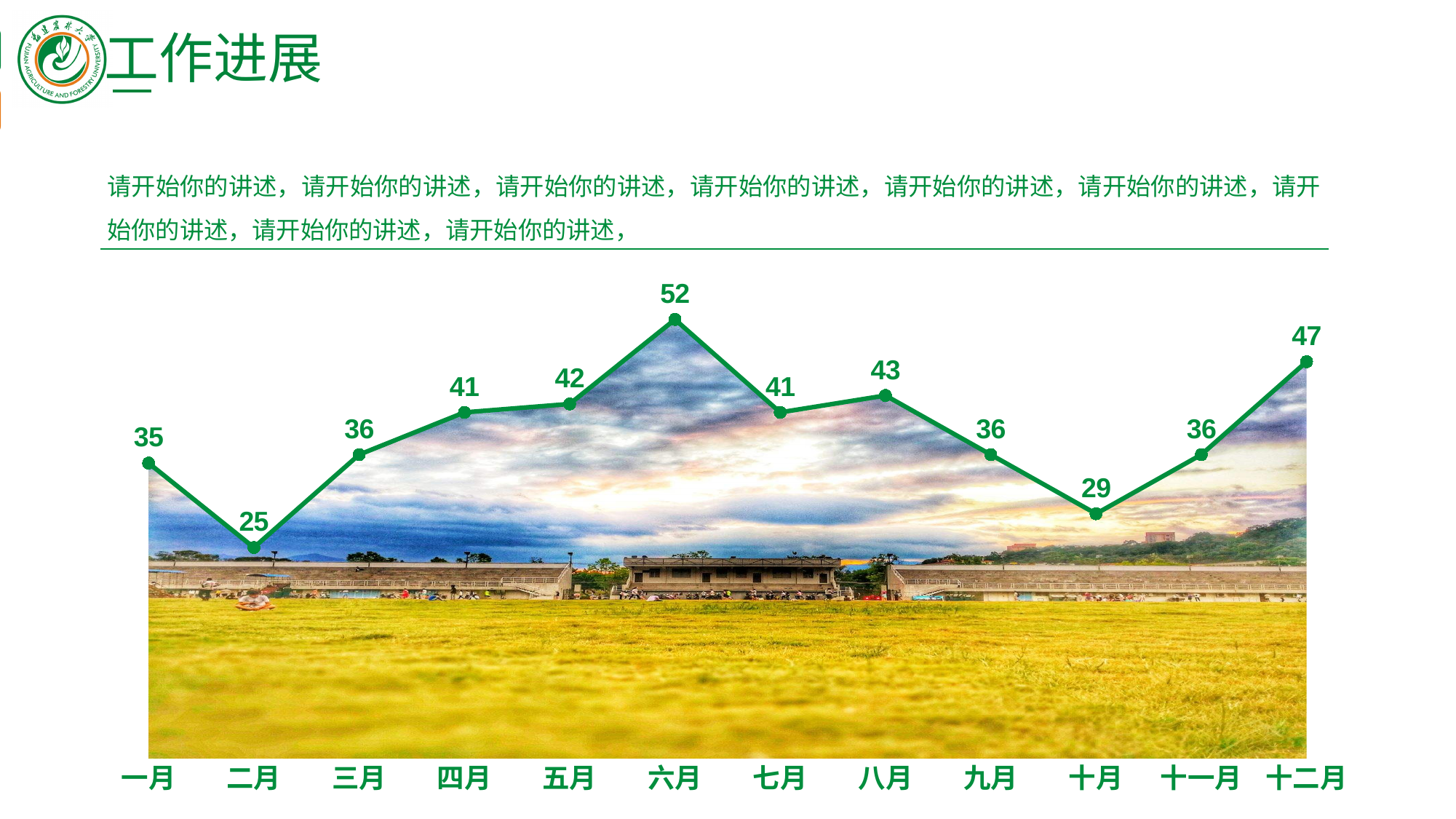

工作进展
请开始你的讲述，请开始你的讲述，请开始你的讲述，请开始你的讲述，请开始你的讲述，请开始你的讲述，请开始你的讲述，请开始你的讲述，请开始你的讲述，

### Chart

| Category | 系列 2 | 系列 1 |
|---|---|---|
| 一月 | 35.0 | 35.0 |
| 二月 | 25.0 | 25.0 |
| 三月 | 36.0 | 36.0 |
| 四月 | 41.0 | 41.0 |
| 五月 | 42.0 | 42.0 |
| 六月 | 52.0 | 52.0 |
| 七月 | 41.0 | 41.0 |
| 八月 | 43.0 | 43.0 |
| 九月 | 36.0 | 36.0 |
| 十月 | 29.0 | 29.0 |
| 十一月 | 36.0 | 36.0 |
| 十二月 | 47.0 | 47.0 |